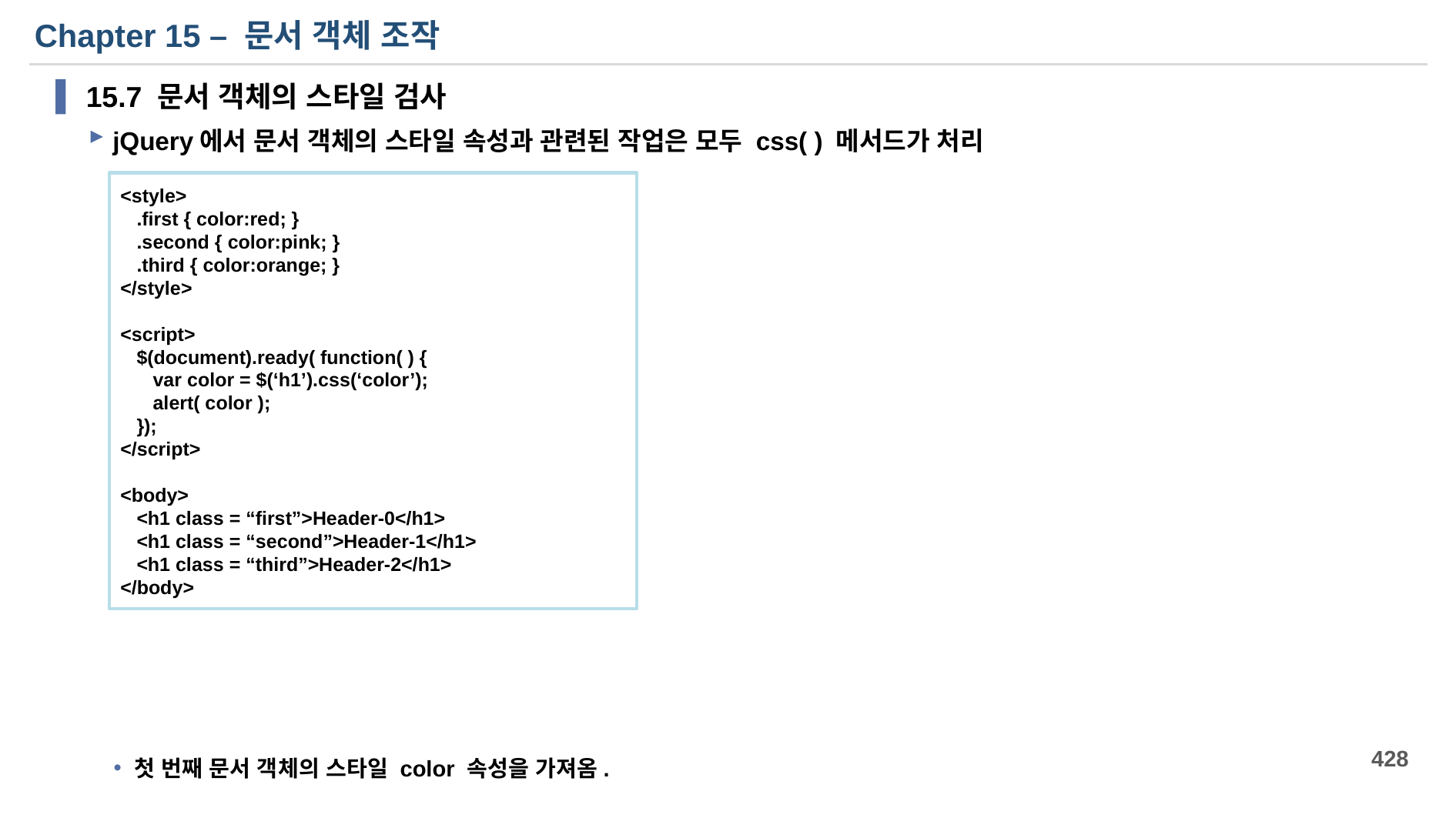

# Chapter 15 – 문서 객체 조작
15.7 문서 객체의 스타일 검사
jQuery에서 문서 객체의 스타일 속성과 관련된 작업은 모두 css( ) 메서드가 처리

첫 번째 문서 객체의 스타일 color 속성을 가져옴.

<style>
   .first { color:red; }
   .second { color:pink; }
   .third { color:orange; }
</style>

<script>
   $(document).ready( function( ) {
      var color = $(‘h1’).css(‘color’);
      alert( color );
   });
</script>

<body>
   <h1 class = “first”>Header-0</h1>
   <h1 class = “second”>Header-1</h1>
   <h1 class = “third”>Header-2</h1>
</body>
428